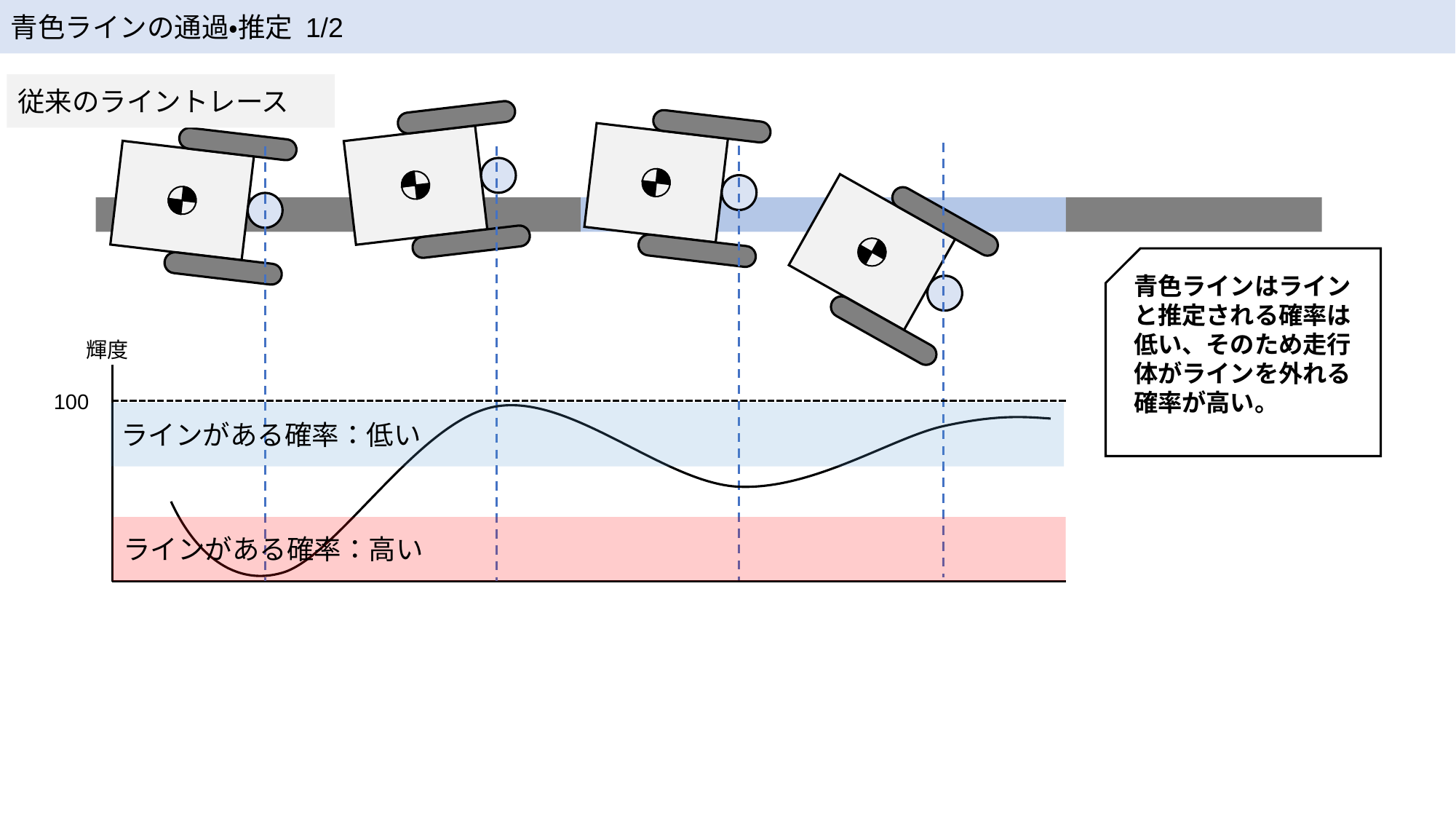

青色ラインの通過・推定 1/2
従来のライントレース

青色ラインはラインと推定される確率は低い、そのため走行体がラインを外れる確率が高い。

輝度
100
ラインがある確率：低い

ラインがある確率：高い